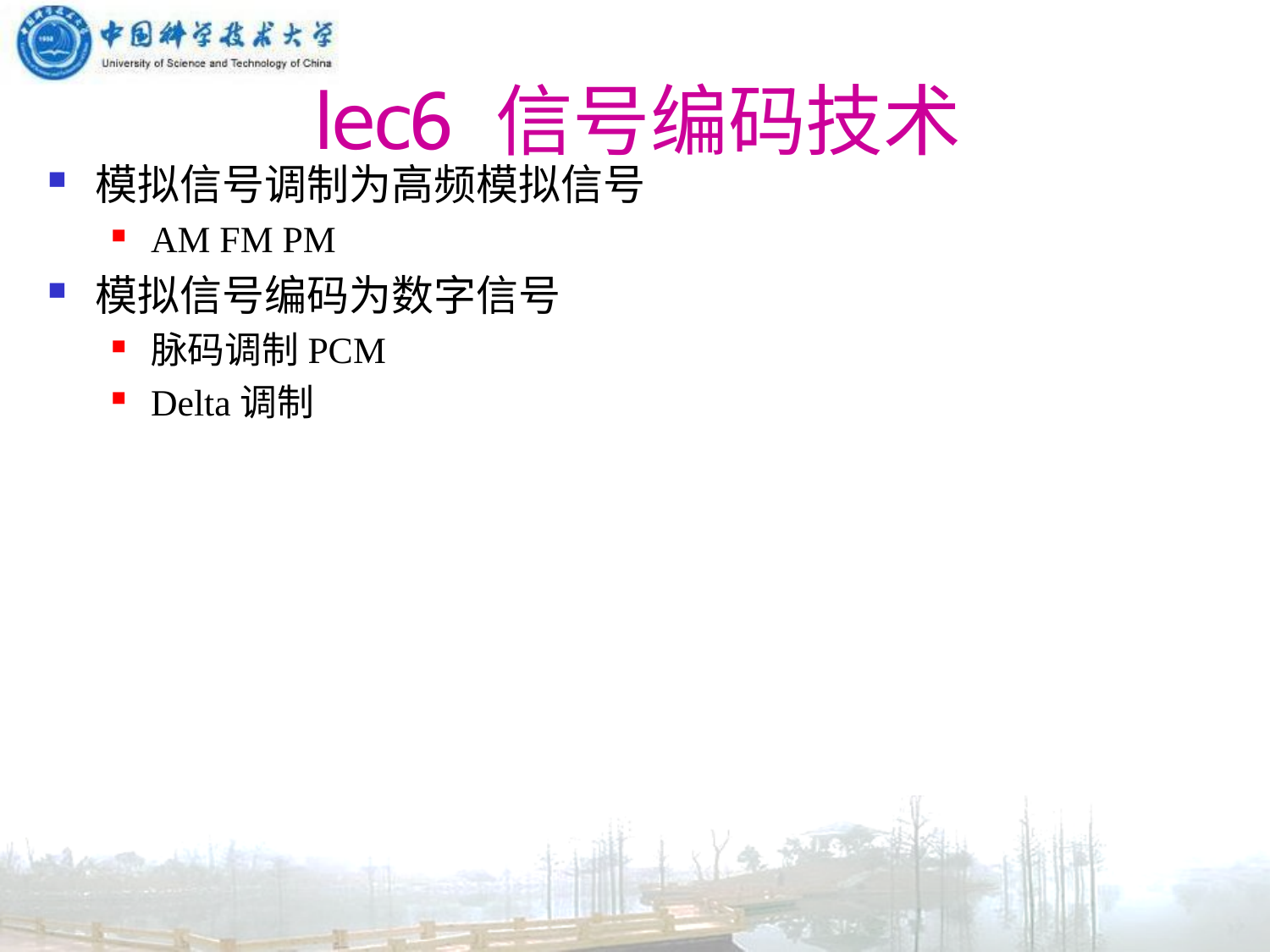

# lec6 信号编码技术
模拟信号调制为高频模拟信号
AM FM PM
模拟信号编码为数字信号
脉码调制PCM
Delta调制

37